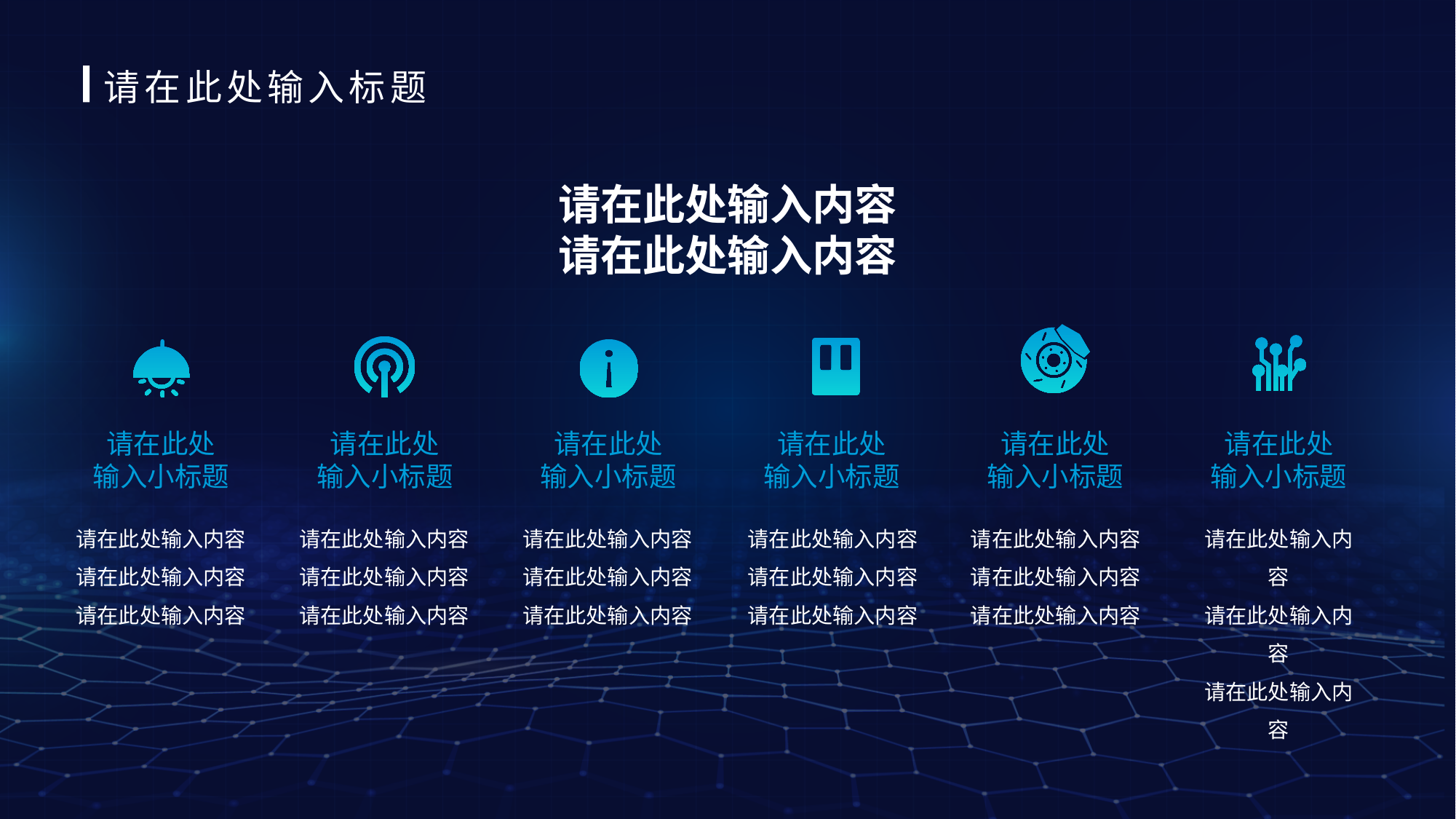

请在此处输入标题
请在此处输入内容
请在此处输入内容

请在此处
输入小标题
请在此处
输入小标题
请在此处
输入小标题
请在此处
输入小标题
请在此处
输入小标题
请在此处
输入小标题
请在此处输入内容
请在此处输入内容
请在此处输入内容
请在此处输入内容
请在此处输入内容
请在此处输入内容
请在此处输入内容
请在此处输入内容
请在此处输入内容
请在此处输入内容
请在此处输入内容
请在此处输入内容
请在此处输入内容
请在此处输入内容
请在此处输入内容
请在此处输入内容
请在此处输入内容
请在此处输入内容